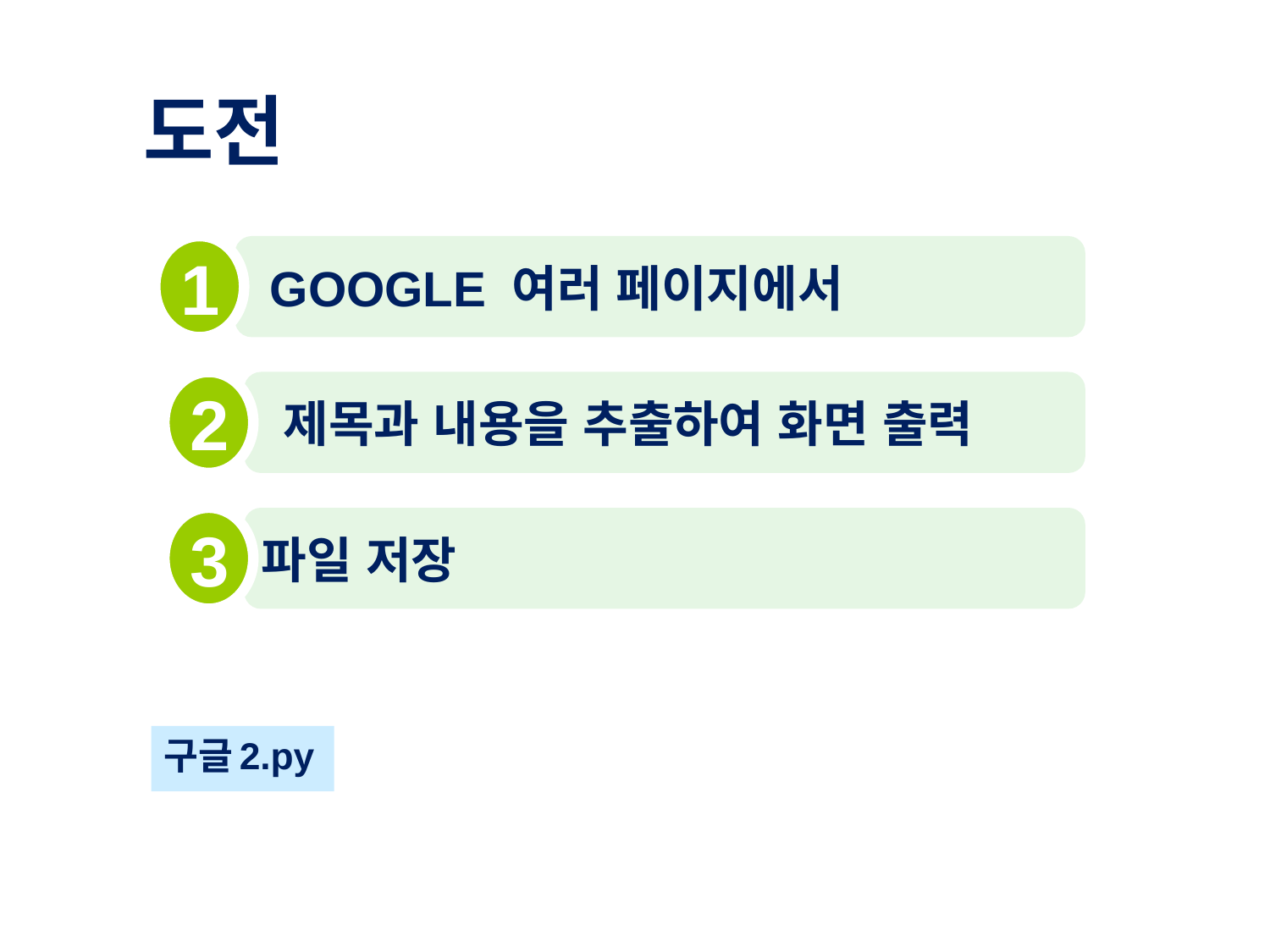

도전
1
  GOOGLE 여러 페이지에서
2
  제목과 내용을 추출하여 화면 출력
3
파일 저장
구글2.py